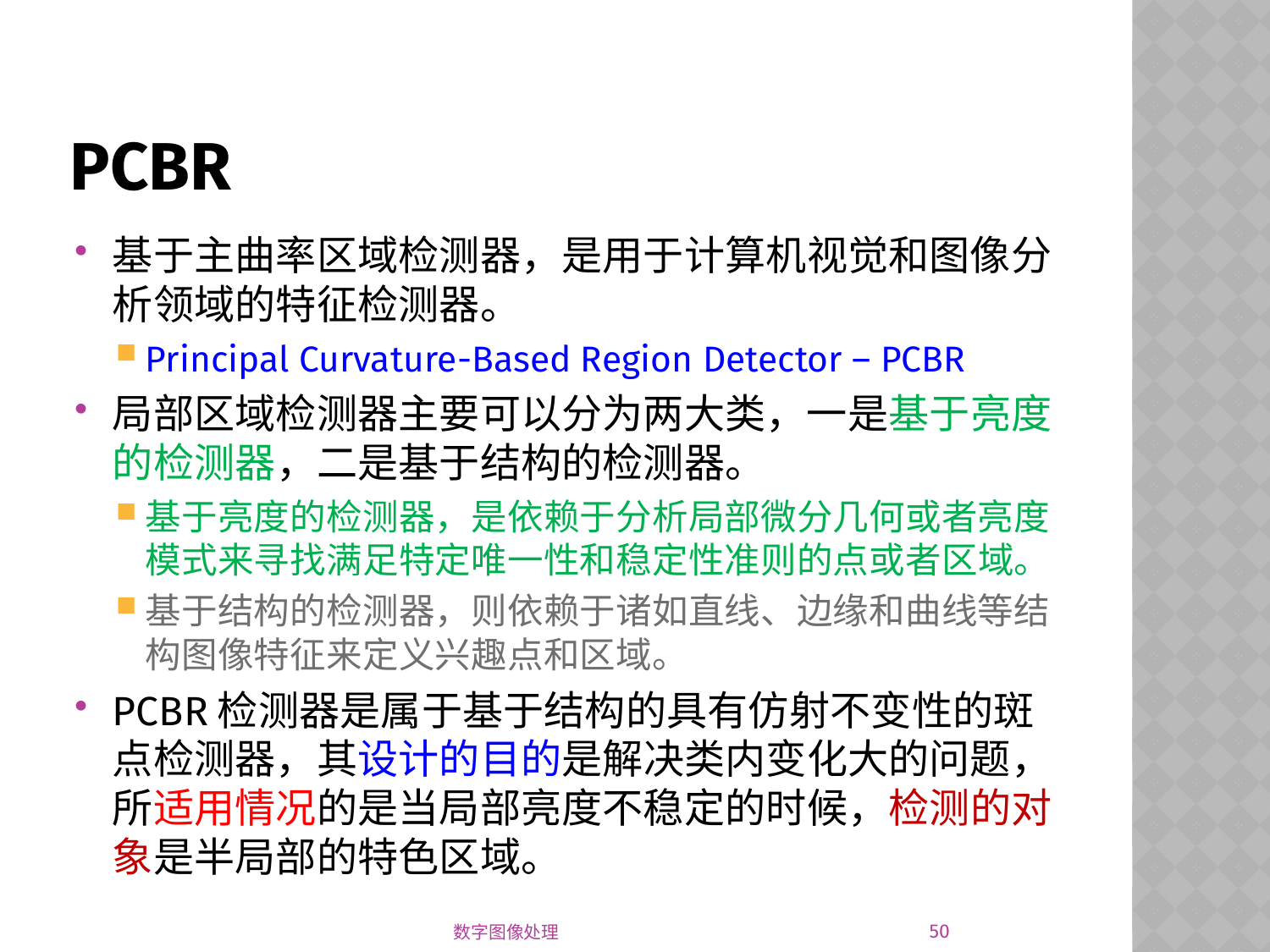

# PCBR
基于主曲率区域检测器，是用于计算机视觉和图像分析领域的特征检测器。
Principal Curvature-Based Region Detector – PCBR
局部区域检测器主要可以分为两大类，一是基于亮度的检测器，二是基于结构的检测器。
基于亮度的检测器，是依赖于分析局部微分几何或者亮度模式来寻找满足特定唯一性和稳定性准则的点或者区域。
基于结构的检测器，则依赖于诸如直线、边缘和曲线等结构图像特征来定义兴趣点和区域。
PCBR检测器是属于基于结构的具有仿射不变性的斑点检测器，其设计的目的是解决类内变化大的问题，所适用情况的是当局部亮度不稳定的时候，检测的对象是半局部的特色区域。
50
数字图像处理